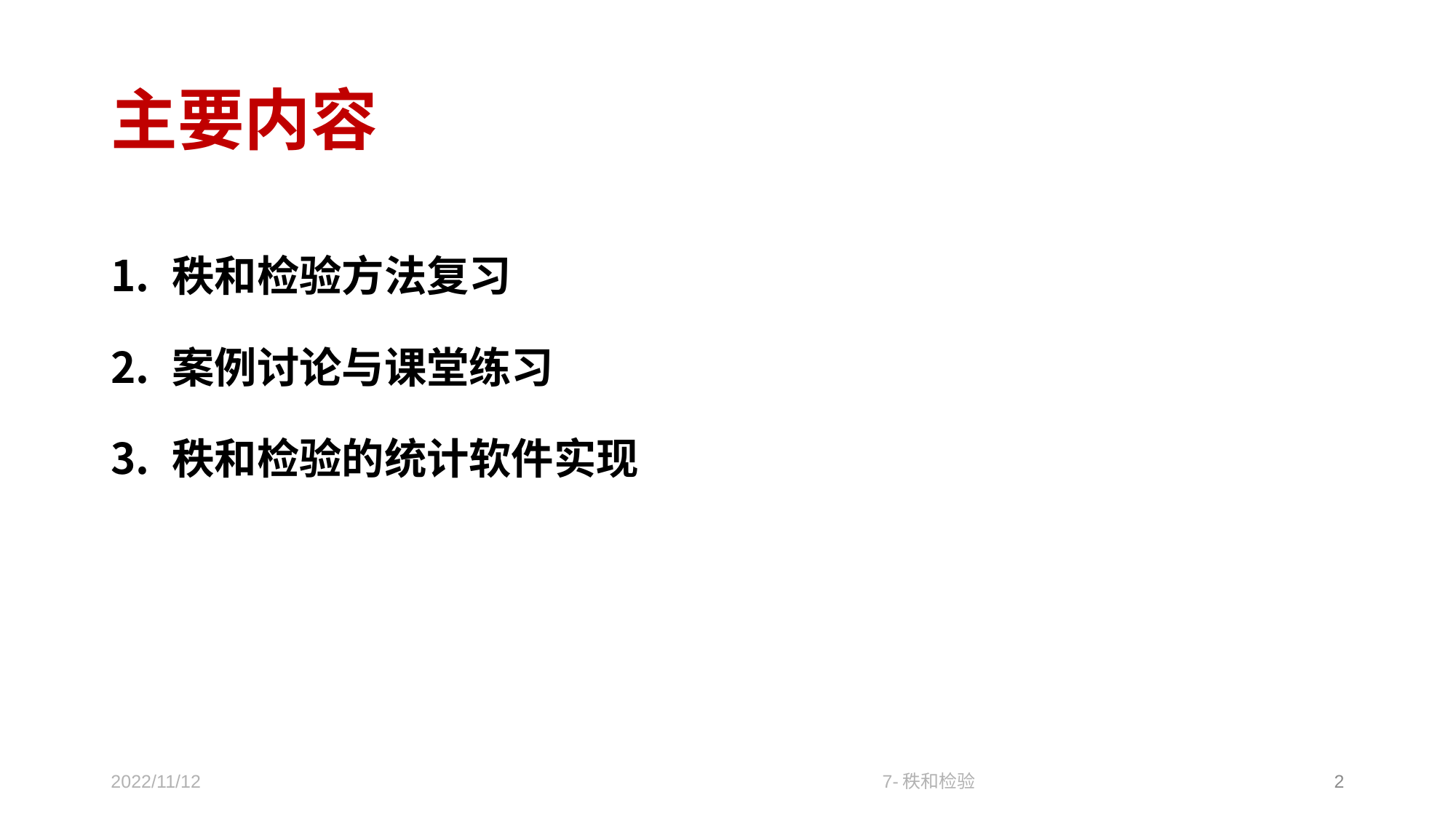

# 主要内容
秩和检验方法复习
案例讨论与课堂练习
秩和检验的统计软件实现
2022/11/12
7-秩和检验
2